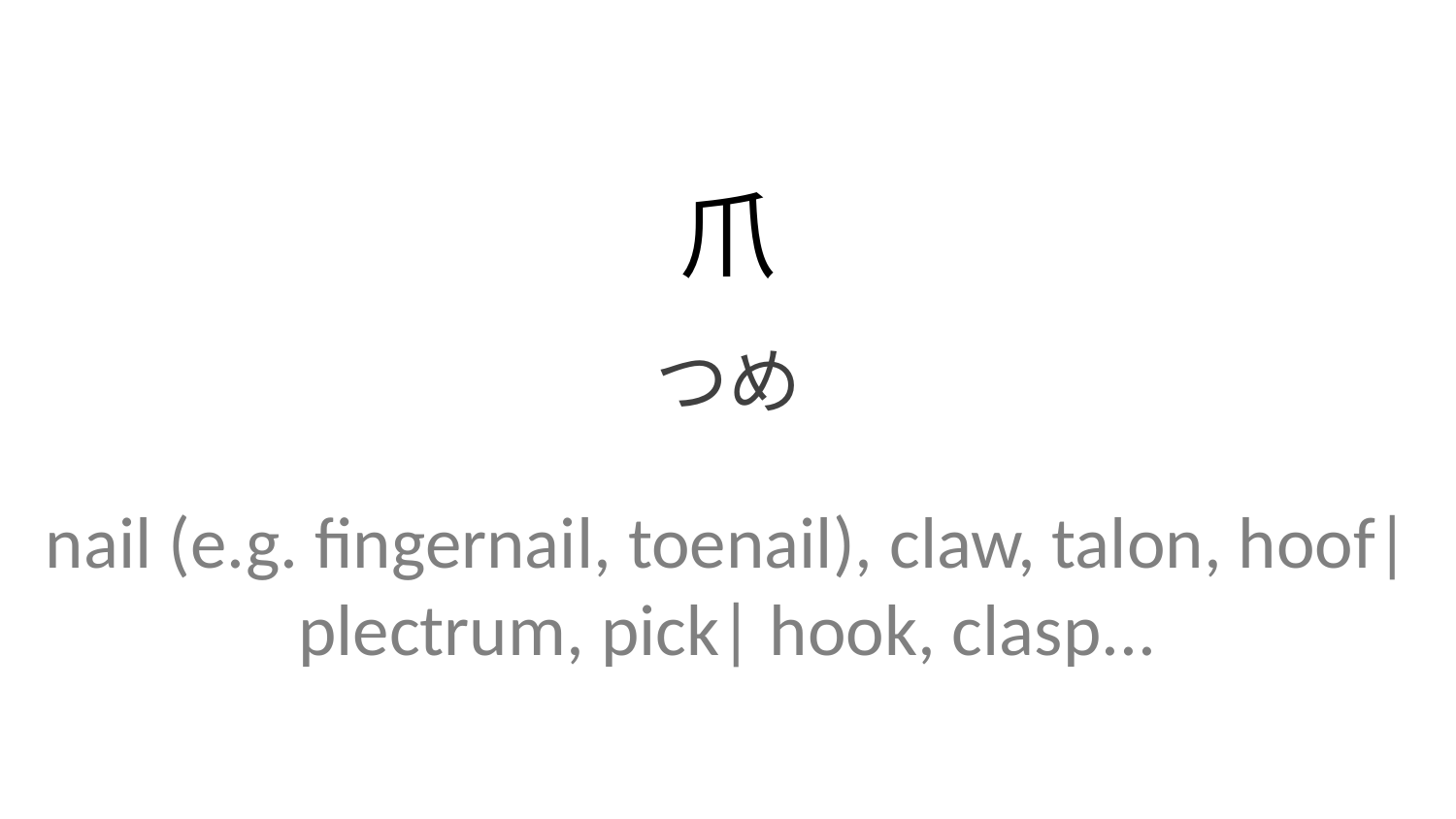

爪

つめ
nail (e.g. fingernail, toenail), claw, talon, hoof| plectrum, pick| hook, clasp...